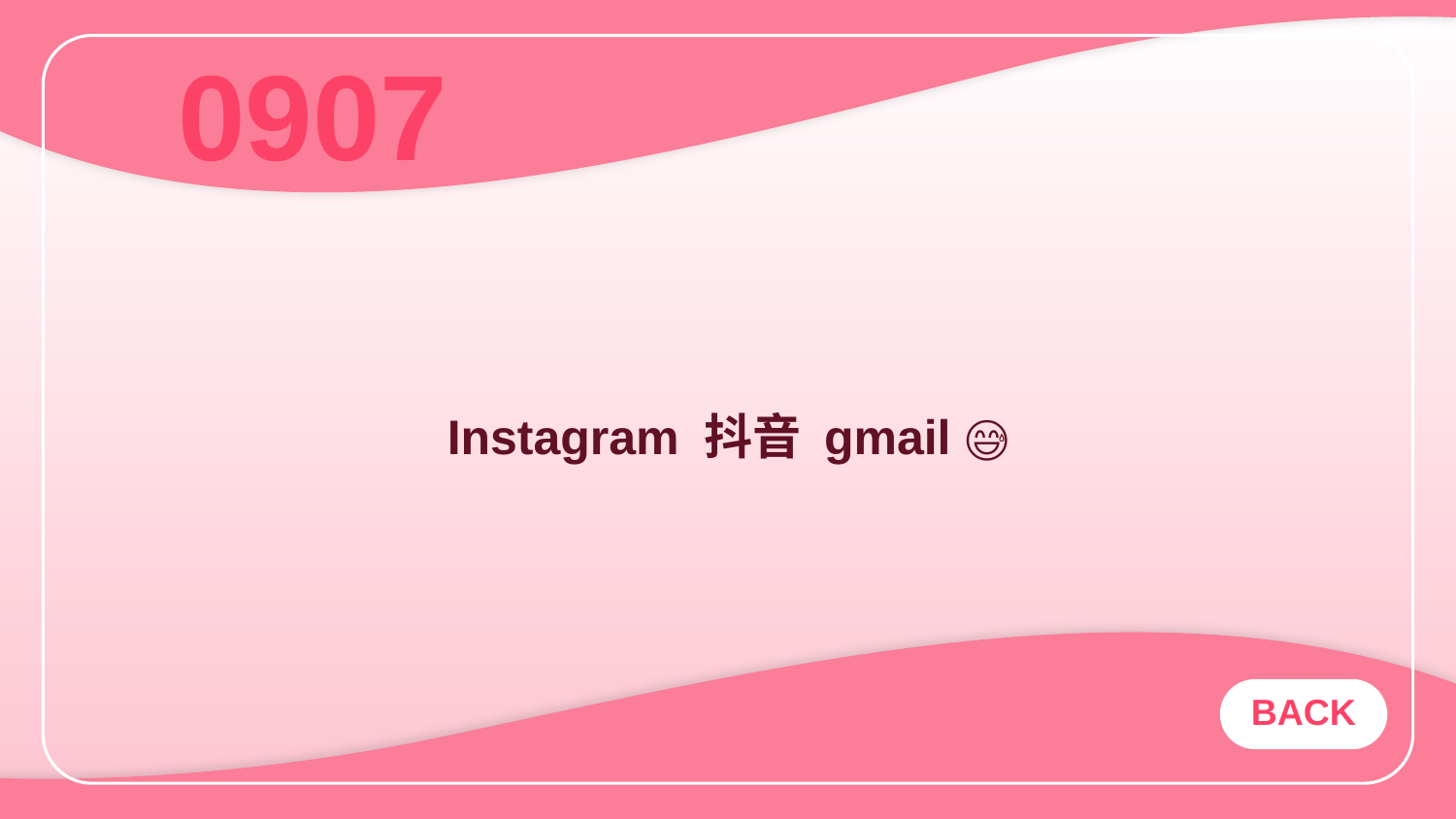

0907
# Instagram 抖音 gmail 😅
BACK